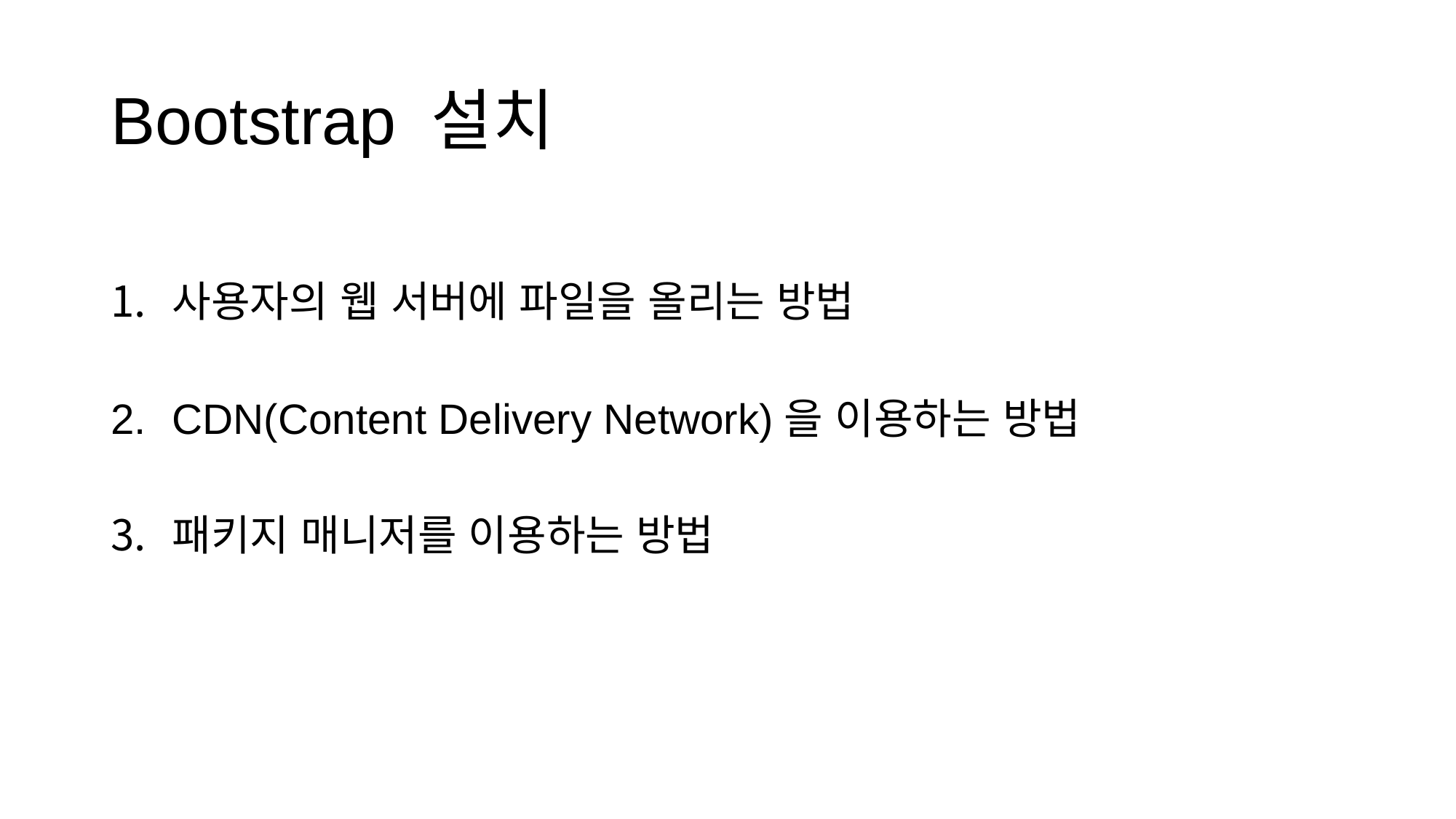

# Bootstrap 설치
사용자의 웹 서버에 파일을 올리는 방법
CDN(Content Delivery Network)을 이용하는 방법
패키지 매니저를 이용하는 방법